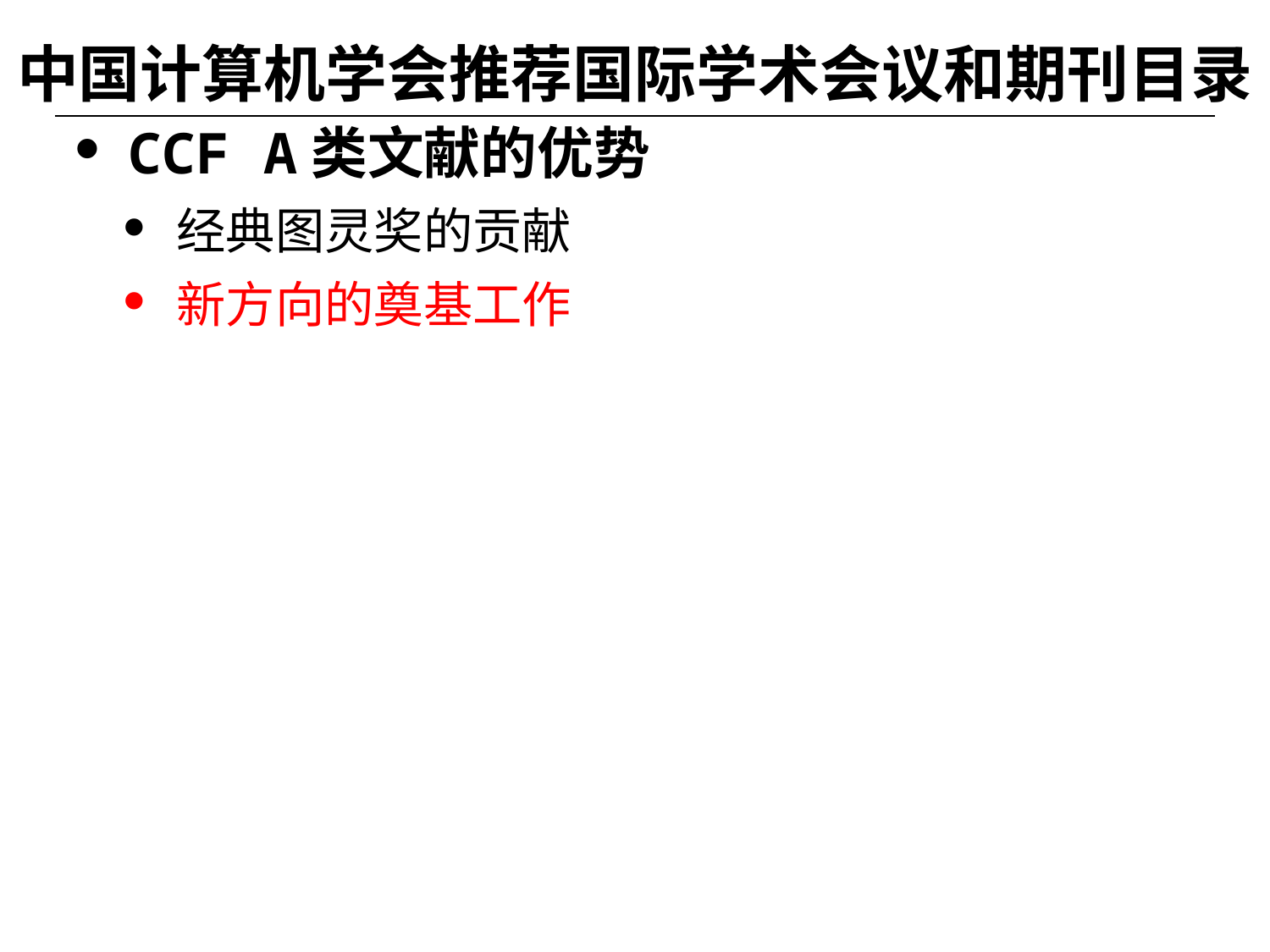

# 中国计算机学会推荐国际学术会议和期刊目录
CCF A类文献的优势
经典图灵奖的贡献
新方向的奠基工作